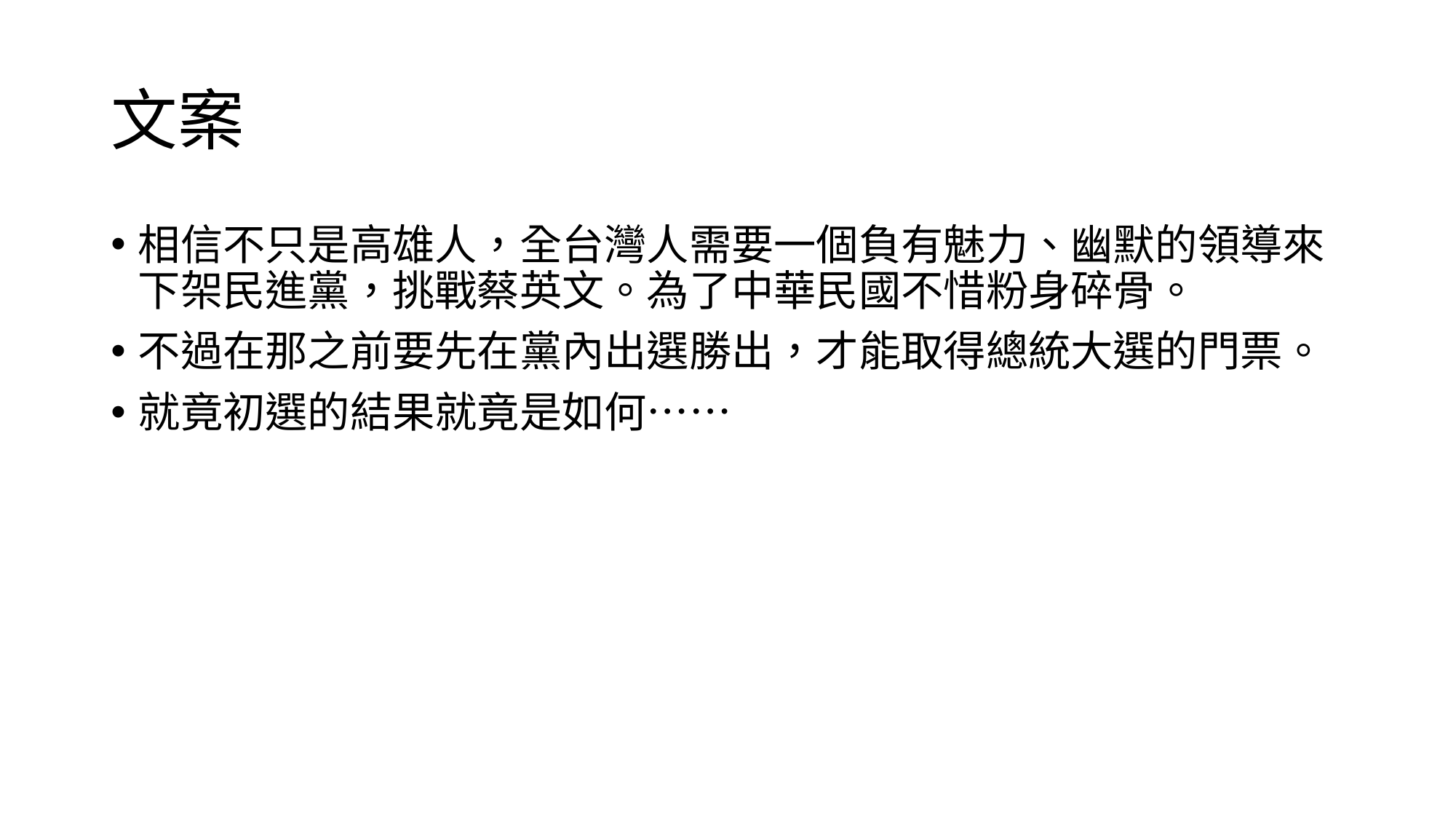

# 文案
相信不只是高雄人，全台灣人需要一個負有魅力、幽默的領導來下架民進黨，挑戰蔡英文。為了中華民國不惜粉身碎骨。
不過在那之前要先在黨內出選勝出，才能取得總統大選的門票。
就竟初選的結果就竟是如何……